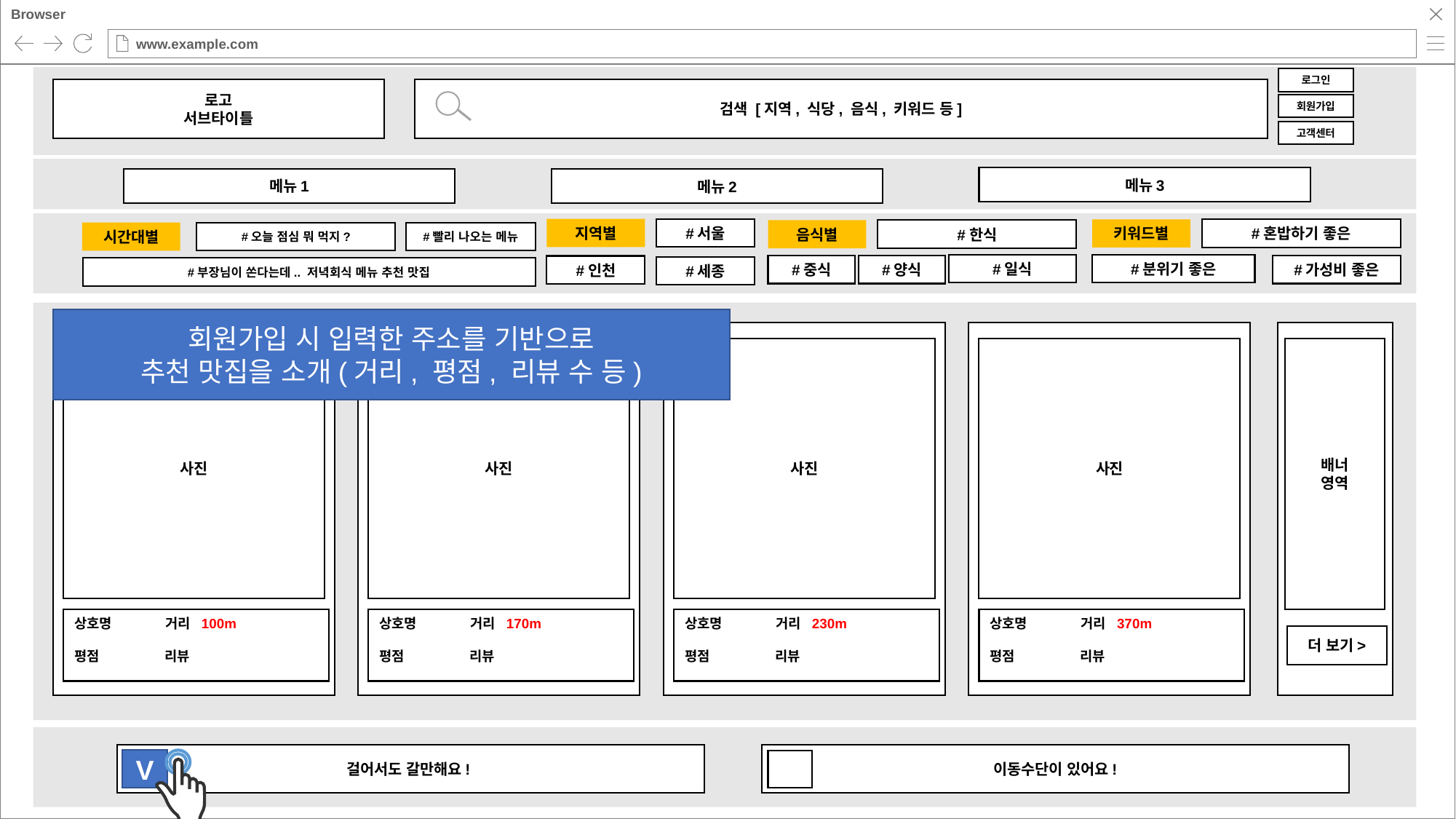

Browser

www.example.com

로그인
로고
서브타이틀
검색 [지역, 식당, 음식, 키워드 등]

회원가입
고객센터

메뉴3
메뉴1
메뉴2

지역별
#서울
키워드별
#혼밥하기 좋은
음식별
#한식
시간대별
#오늘 점심 뭐 먹지?
#빨리 나오는 메뉴
#일식
#분위기 좋은
#중식
#양식
#가성비 좋은
#인천
#세종
#부장님이 쏜다는데.. 저녁회식 메뉴 추천 맛집

회원가입 시 입력한 주소를 기반으로
추천 맛집을 소개(거리, 평점, 리뷰 수 등)

사진
상호명              거리  370m

평점                 리뷰

배너
영역
더 보기>

사진
상호명              거리  230m

평점                 리뷰

사진
상호명              거리  170m

평점                 리뷰

사진
상호명              거리  100m

평점                 리뷰

이동수단이 있어요!
걸어서도 갈만해요!
V